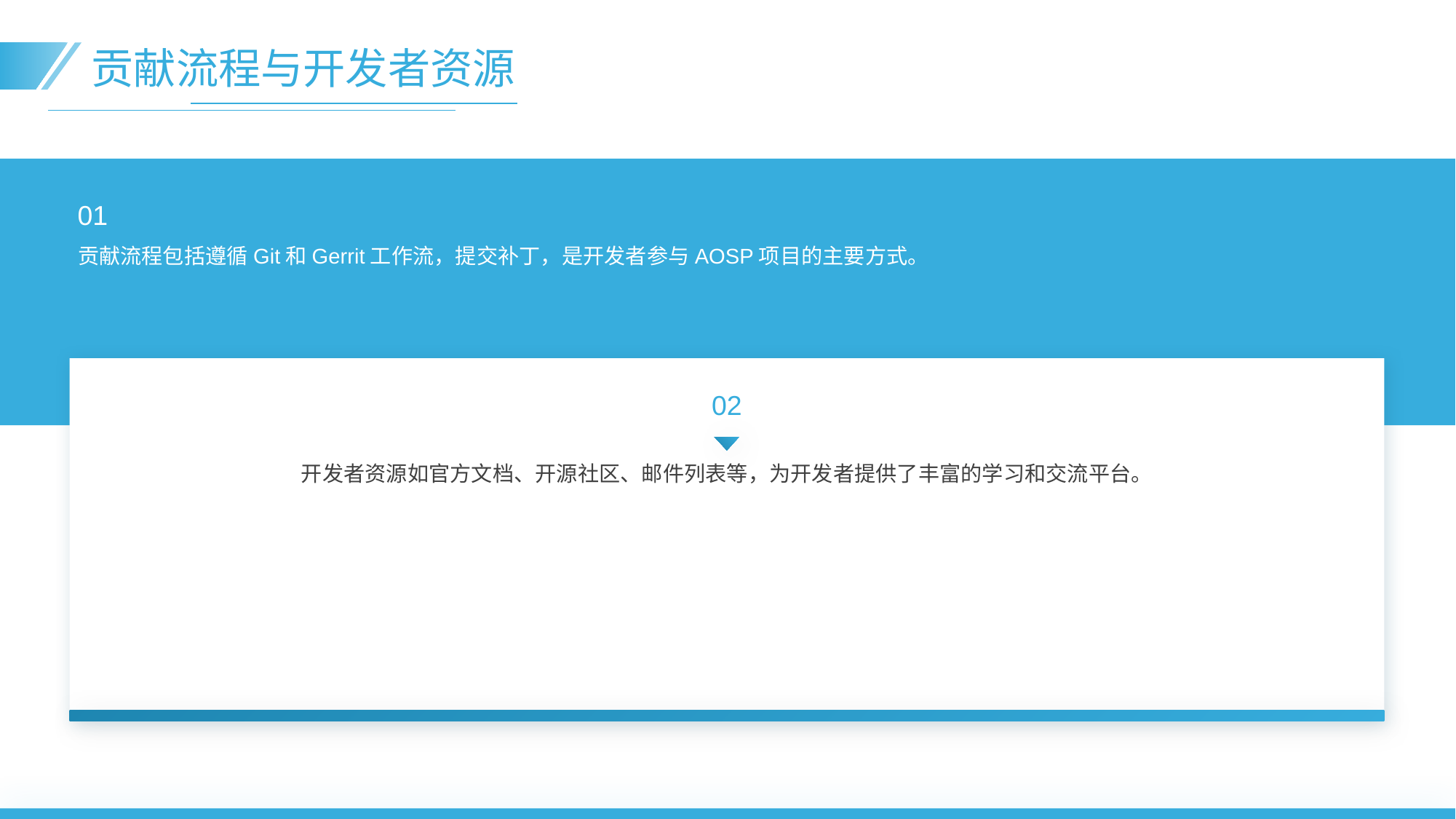

贡献流程与开发者资源

01
贡献流程包括遵循Git和Gerrit工作流，提交补丁，是开发者参与AOSP项目的主要方式。

02

开发者资源如官方文档、开源社区、邮件列表等，为开发者提供了丰富的学习和交流平台。